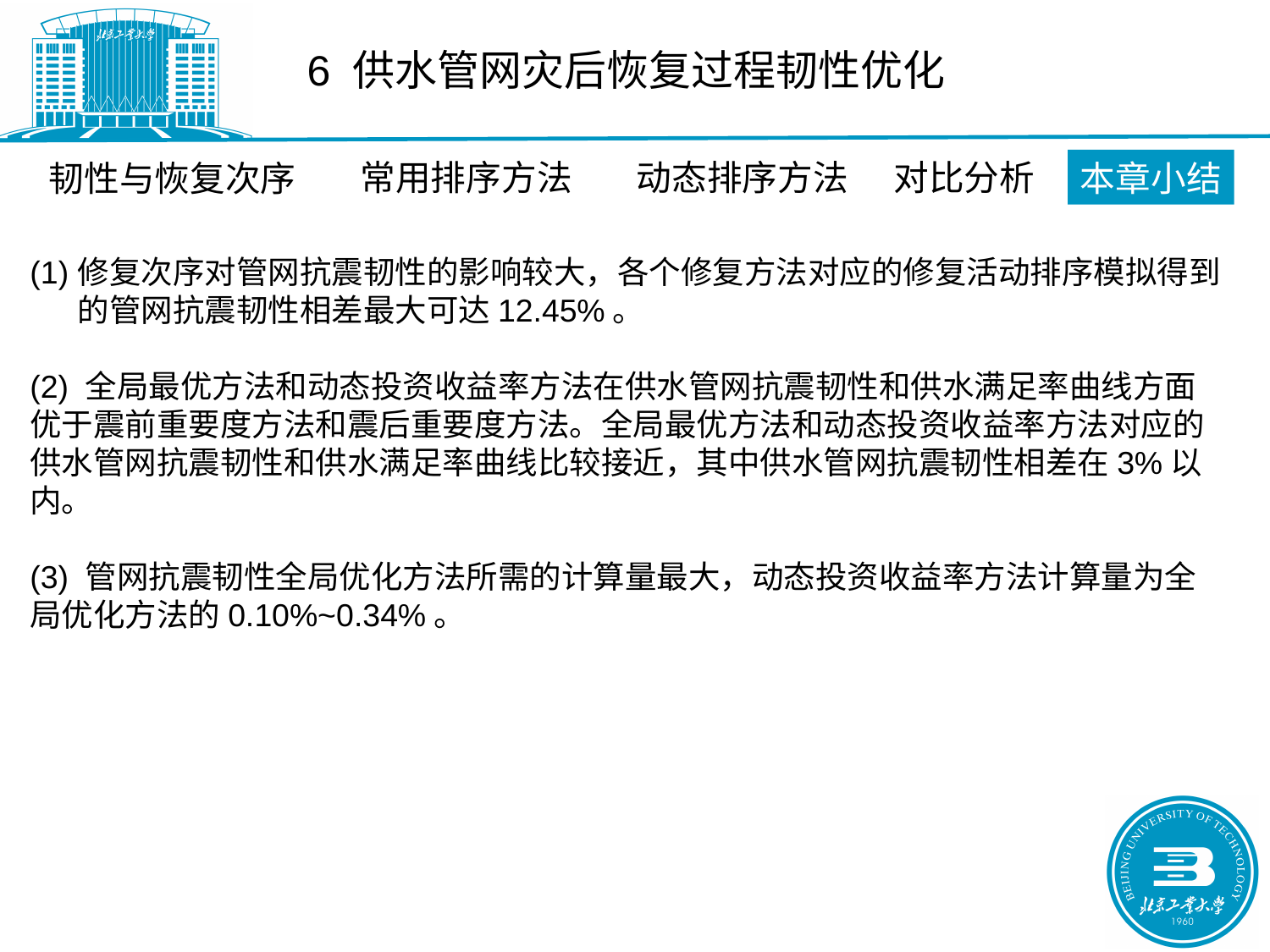

6 供水管网灾后恢复过程韧性优化
常用排序方法
动态排序方法
对比分析
韧性与恢复次序
本章小结
修复次序对管网抗震韧性的影响较大，各个修复方法对应的修复活动排序模拟得到的管网抗震韧性相差最大可达12.45%。

(2) 全局最优方法和动态投资收益率方法在供水管网抗震韧性和供水满足率曲线方面优于震前重要度方法和震后重要度方法。全局最优方法和动态投资收益率方法对应的供水管网抗震韧性和供水满足率曲线比较接近，其中供水管网抗震韧性相差在3%以内。

(3) 管网抗震韧性全局优化方法所需的计算量最大，动态投资收益率方法计算量为全局优化方法的0.10%~0.34%。